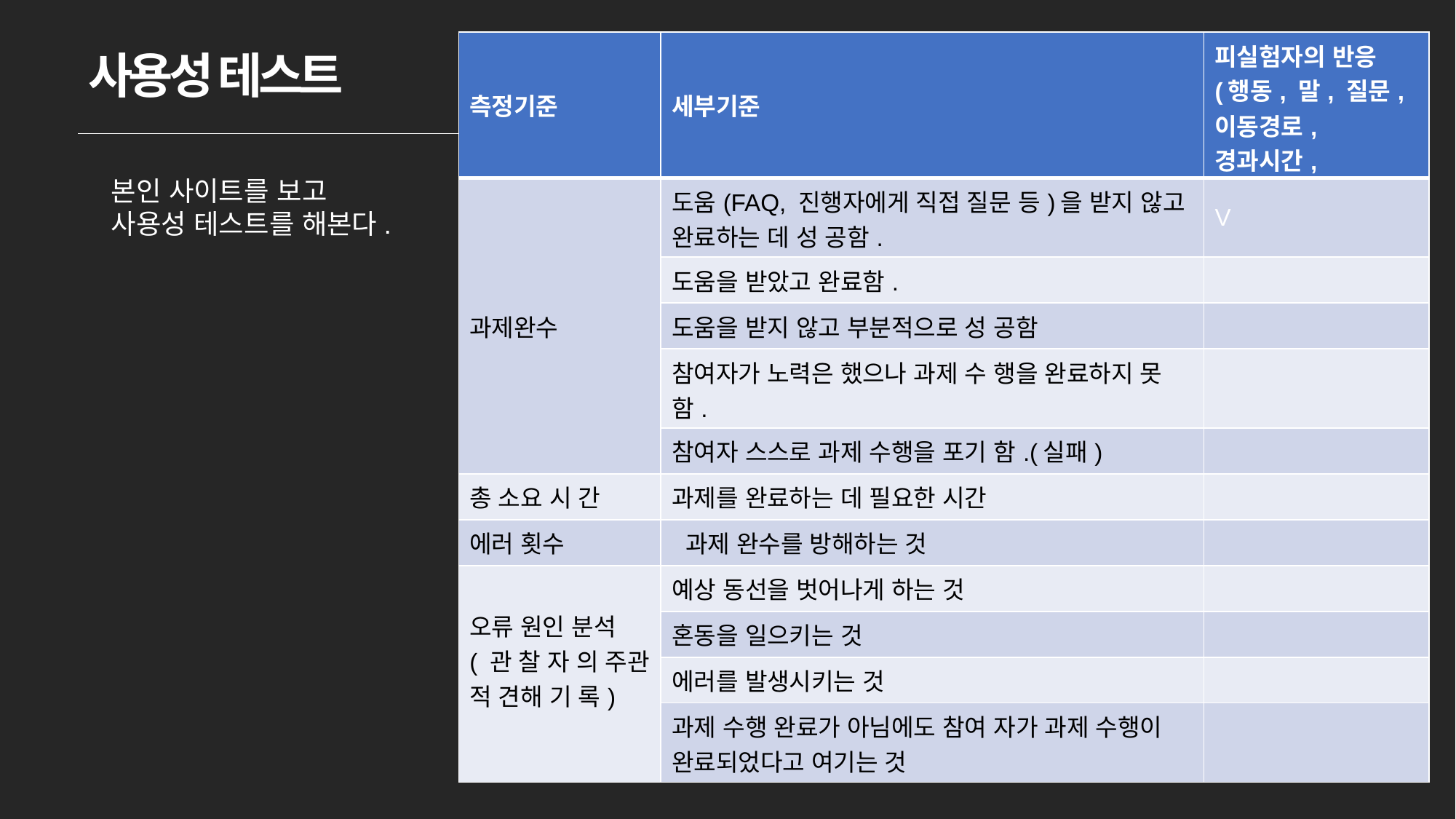

| 측정기준 | 세부기준 | 피실험자의 반응(행동, 말, 질문, 이동경로, 경과시간, 특이사항 등) |
| --- | --- | --- |
| 과제완수 | 도움(FAQ, 진행자에게 직접 질문 등)을 받지 않고 완료하는 데 성 공함. | V |
|  | 도움을 받았고 완료함. |  |
|  | 도움을 받지 않고 부분적으로 성 공함 |  |
|  | 참여자가 노력은 했으나 과제 수 행을 완료하지 못함. |  |
|  | 참여자 스스로 과제 수행을 포기 함.(실패) |  |
| 총 소요 시 간 | 과제를 완료하는 데 필요한 시간 |  |
| 에러 횟수 | 과제 완수를 방해하는 것 |  |
| 오류 원인 분석 ( 관 찰 자 의 주관 적 견해 기 록) | 예상 동선을 벗어나게 하는 것 |  |
|  | 혼동을 일으키는 것 |  |
|  | 에러를 발생시키는 것 |  |
|  | 과제 수행 완료가 아님에도 참여 자가 과제 수행이 완료되었다고 여기는 것 |  |
사용성 테스트
본인 사이트를 보고
사용성 테스트를 해본다.